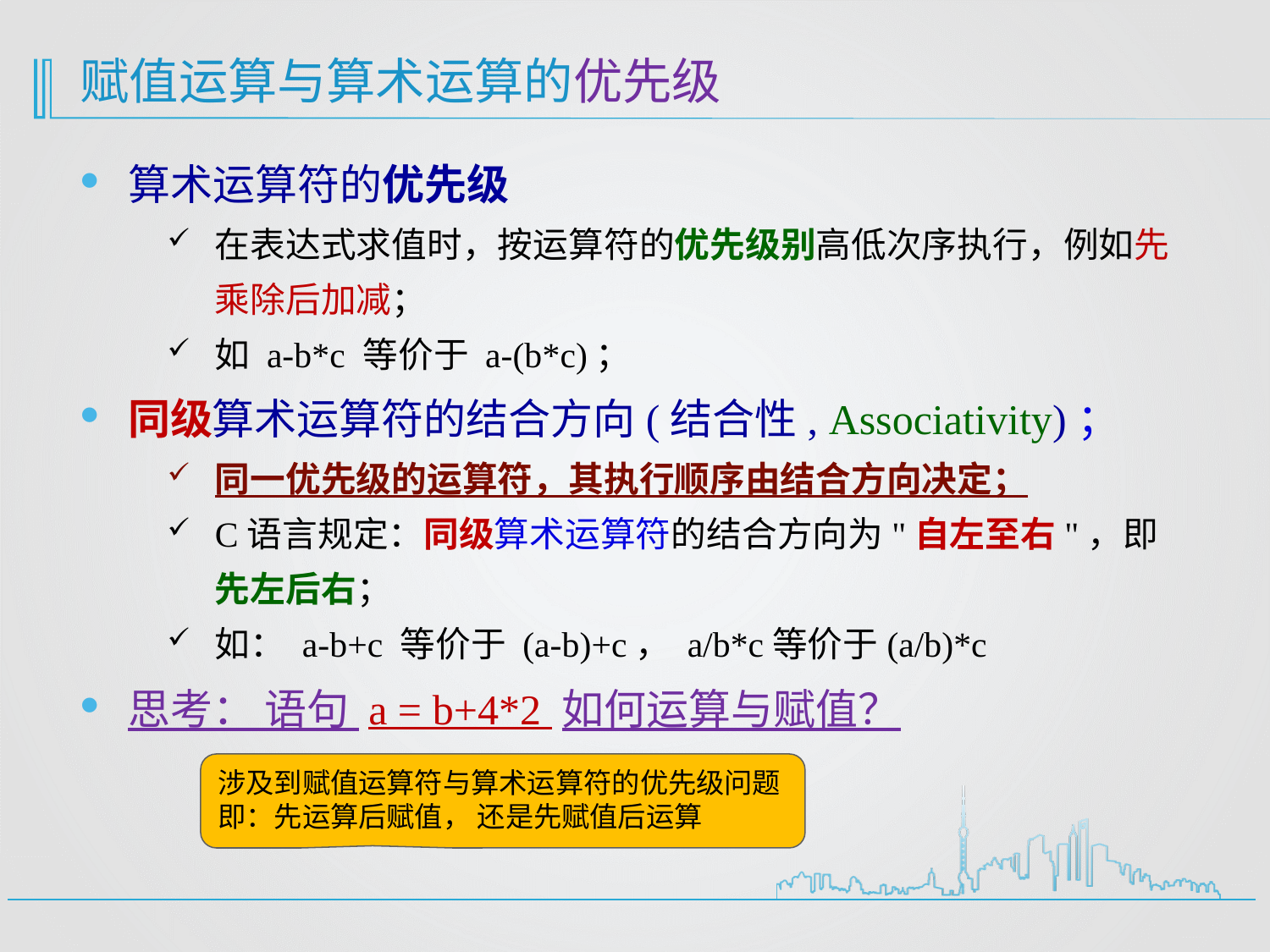

# 赋值运算与算术运算的优先级
算术运算符的优先级
在表达式求值时，按运算符的优先级别高低次序执行，例如先乘除后加减；
如 a-b*c 等价于 a-(b*c)；
同级算术运算符的结合方向(结合性, Associativity)；
同一优先级的运算符，其执行顺序由结合方向决定；
C语言规定：同级算术运算符的结合方向为"自左至右"，即先左后右；
如： a-b+c 等价于 (a-b)+c， a/b*c等价于(a/b)*c
思考： 语句 a = b+4*2 如何运算与赋值？

涉及到赋值运算符与算术运算符的优先级问题
即：先运算后赋值， 还是先赋值后运算